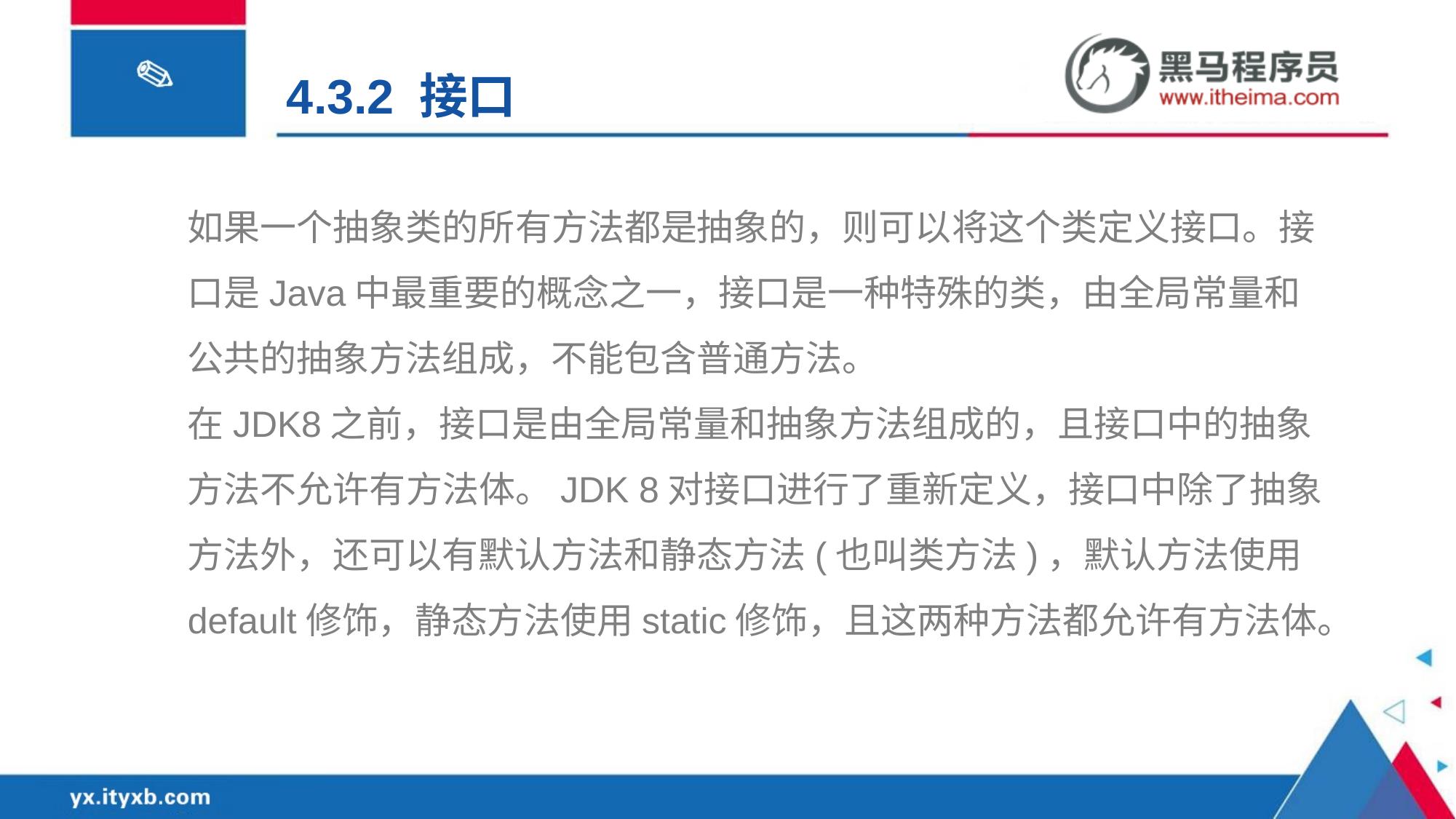

4.3.2 接口
如果一个抽象类的所有方法都是抽象的，则可以将这个类定义接口。接口是Java中最重要的概念之一，接口是一种特殊的类，由全局常量和公共的抽象方法组成，不能包含普通方法。
在JDK8之前，接口是由全局常量和抽象方法组成的，且接口中的抽象方法不允许有方法体。JDK 8对接口进行了重新定义，接口中除了抽象方法外，还可以有默认方法和静态方法(也叫类方法)，默认方法使用default修饰，静态方法使用static修饰，且这两种方法都允许有方法体。